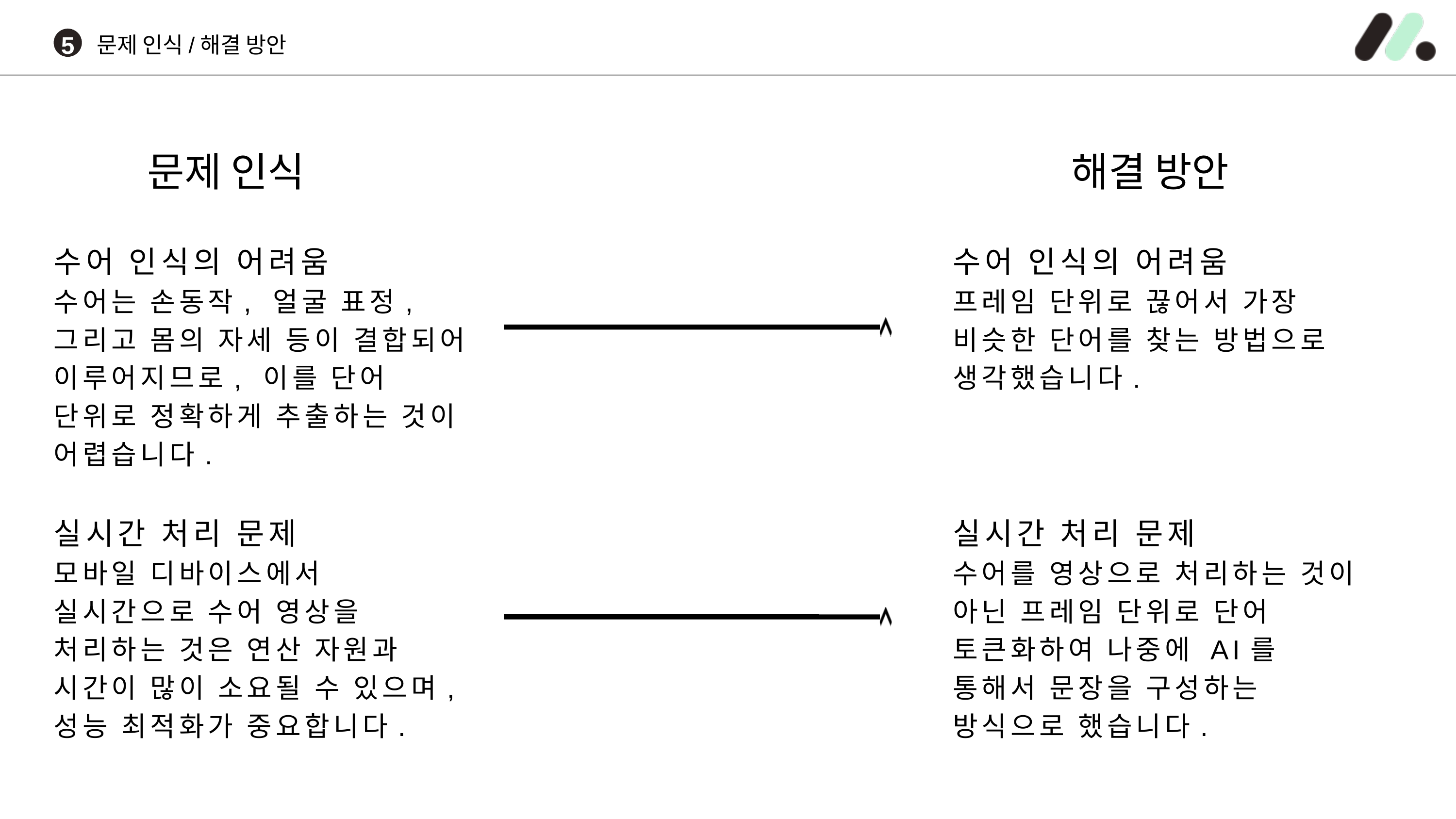

5
문제 인식/해결 방안

문제 인식
해결 방안
수어 인식의 어려움
수어는 손동작, 얼굴 표정, 그리고 몸의 자세 등이 결합되어 이루어지므로, 이를 단어 단위로 정확하게 추출하는 것이 어렵습니다.

실시간 처리 문제
모바일 디바이스에서 실시간으로 수어 영상을 처리하는 것은 연산 자원과 시간이 많이 소요될 수 있으며, 성능 최적화가 중요합니다.
수어 인식의 어려움
프레임 단위로 끊어서 가장 비슷한 단어를 찾는 방법으로 생각했습니다.

실시간 처리 문제
수어를 영상으로 처리하는 것이 아닌 프레임 단위로 단어 토큰화하여 나중에 AI를 통해서 문장을 구성하는 방식으로 했습니다.